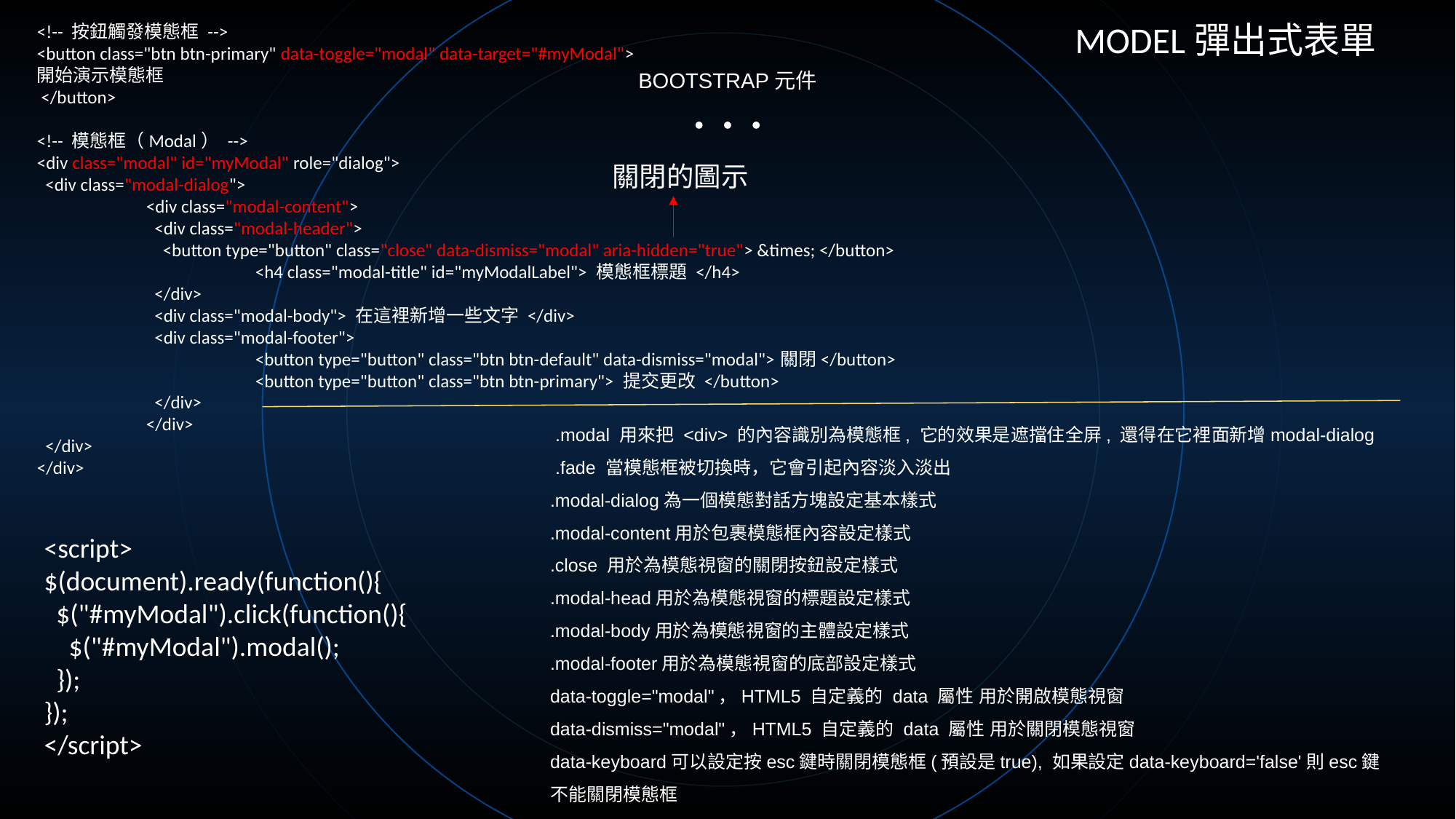

MODEL彈出式表單
<!-- 按鈕觸發模態框 -->
<button class="btn btn-primary" data-toggle="modal" data-target="#myModal">
開始演示模態框
 </button>

<!-- 模態框（Modal） -->
<div class="modal" id="myModal" role="dialog">
  <div class="modal-dialog">
	<div class="modal-content">
	  <div class="modal-header">
	    <button type="button" class="close" data-dismiss="modal" aria-hidden="true"> &times; </button>
		<h4 class="modal-title" id="myModalLabel"> 模態框標題 </h4>
	  </div>
	  <div class="modal-body"> 在這裡新增一些文字 </div>
	  <div class="modal-footer">
		<button type="button" class="btn btn-default" data-dismiss="modal">關閉</button>
		<button type="button" class="btn btn-primary"> 提交更改 </button>
	  </div>
	</div>
  </div>
</div>

BOOTSTRAP元件

關閉的圖示
 .modal 用來把 <div> 的內容識別為模態框, 它的效果是遮擋住全屏, 還得在它裡面新增modal-dialog
 .fade 當模態框被切換時，它會引起內容淡入淡出
.modal-dialog為一個模態對話方塊設定基本樣式
.modal-content用於包裹模態框內容設定樣式
.close 用於為模態視窗的關閉按鈕設定樣式
.modal-head用於為模態視窗的標題設定樣式
.modal-body用於為模態視窗的主體設定樣式
.modal-footer用於為模態視窗的底部設定樣式
data-toggle="modal"，HTML5 自定義的 data 屬性 用於開啟模態視窗
data-dismiss="modal"，HTML5 自定義的 data 屬性 用於關閉模態視窗
data-keyboard可以設定按esc鍵時關閉模態框(預設是true), 如果設定data-keyboard='false'則esc鍵不能關閉模態框
<script>
$(document).ready(function(){
  $("#myModal").click(function(){
    $("#myModal").modal();
  });
});
</script>